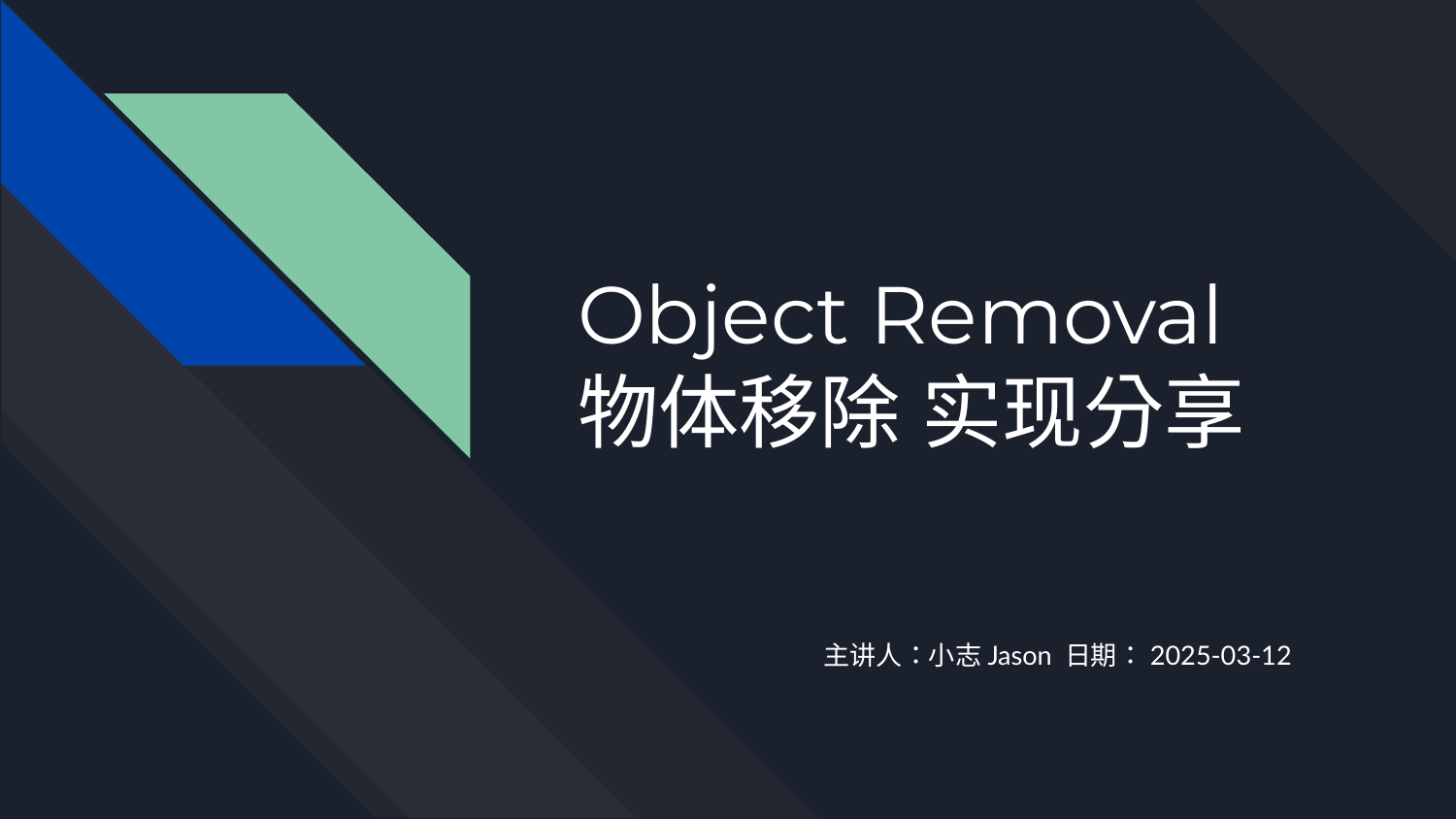

# Object Removal
物体移除 实现分享
主讲人：小志Jason 日期：2025-03-12